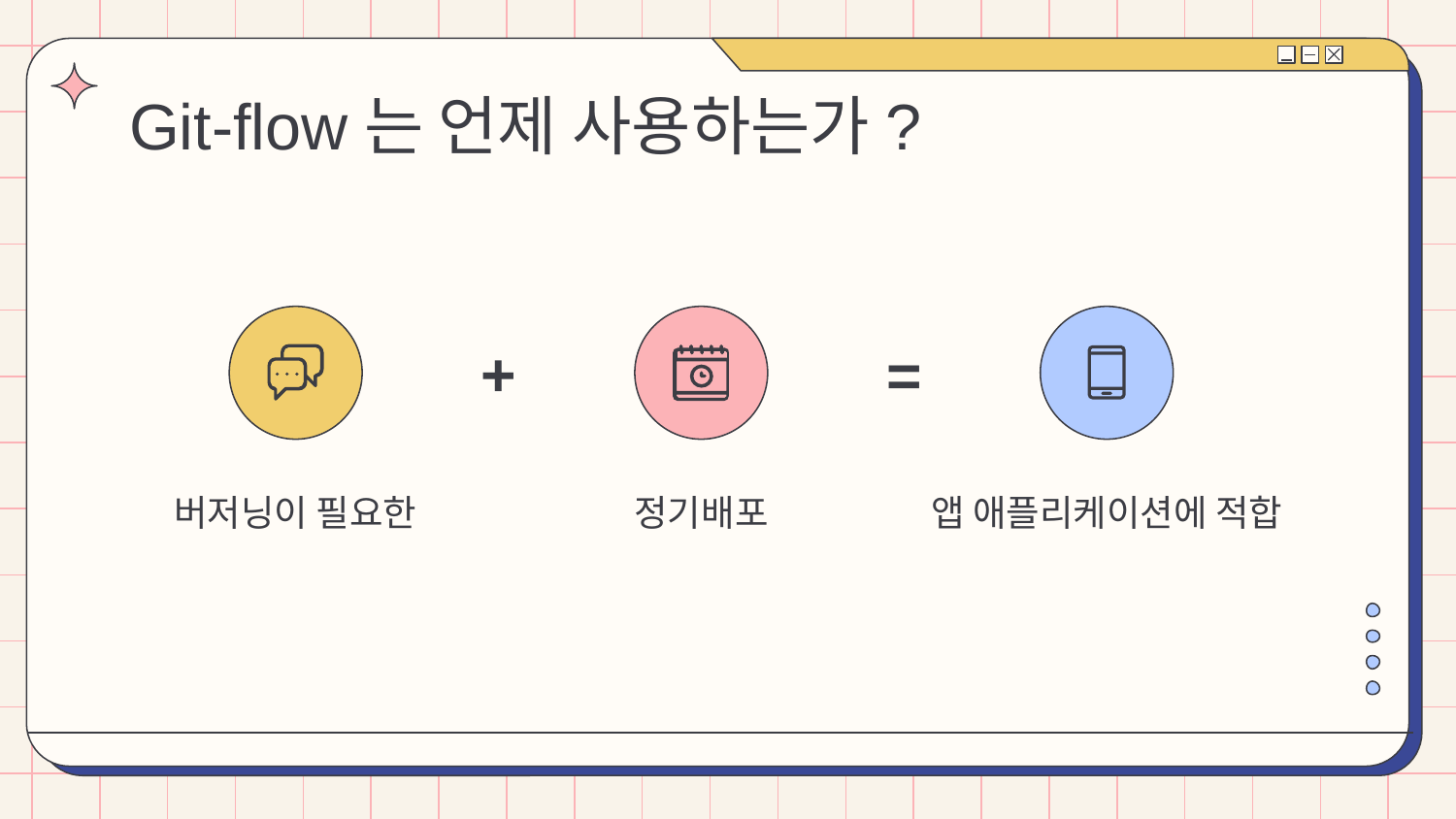

# Git-flow는 언제 사용하는가?

+
=

버저닝이 필요한
정기배포
앱 애플리케이션에 적합